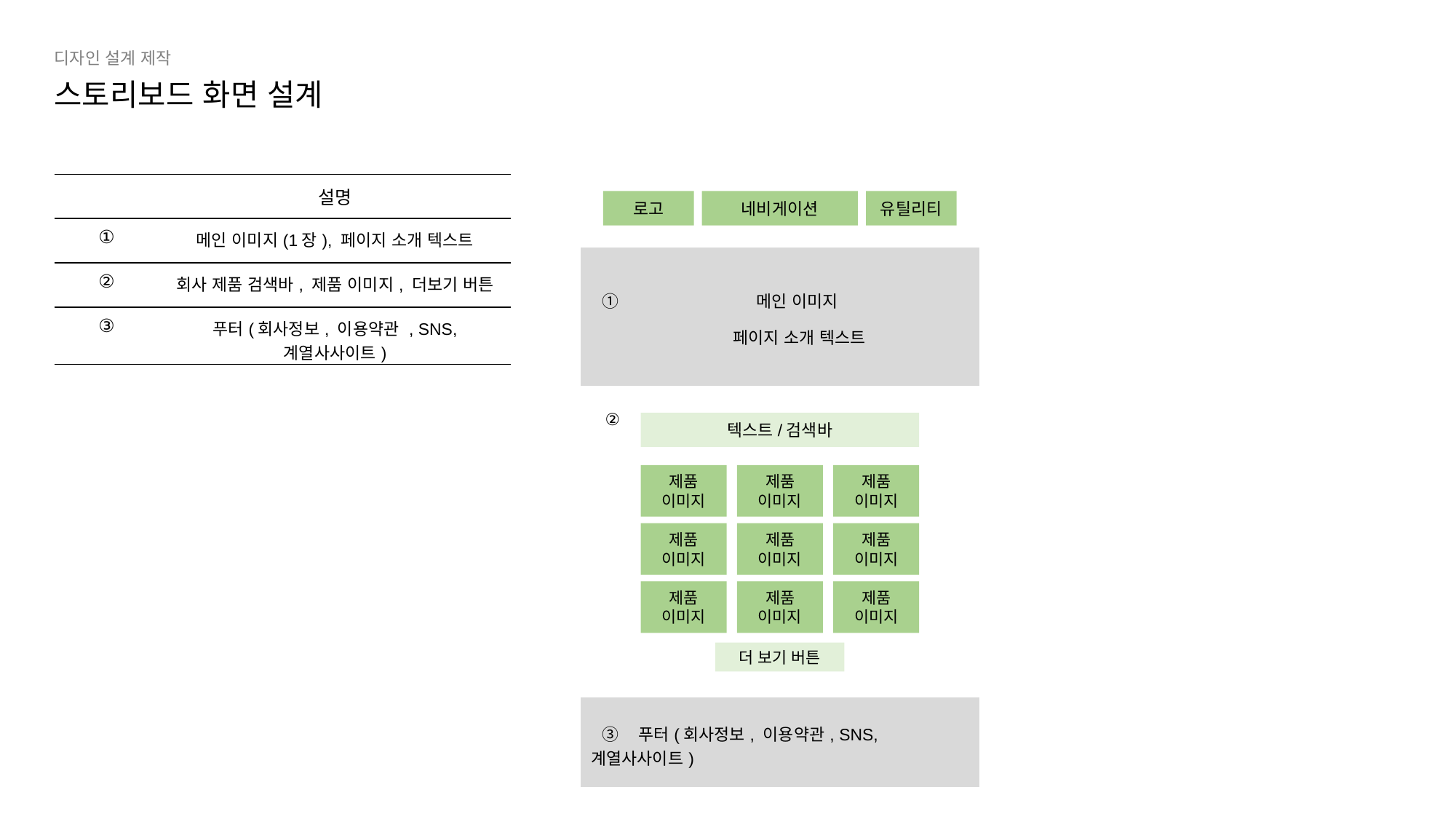

디자인 설계 제작
스토리보드 화면 설계
|  | 설명 |
| --- | --- |
| ① | 메인 이미지(1장), 페이지 소개 텍스트 |
| ② | 회사 제품 검색바, 제품 이미지, 더보기 버튼 |
| ③ | 푸터(회사정보, 이용약관 , SNS, 계열사사이트) |
|  |
| --- |
| ① 메인 이미지 페이지 소개 텍스트 |
| ② |
| ③ 푸터(회사정보, 이용약관, SNS, 계열사사이트) |
로고
네비게이션
유틸리티
텍스트/검색바
제품
이미지
제품
이미지
제품
이미지
제품
이미지
제품
이미지
제품
이미지
제품
이미지
제품
이미지
제품
이미지
더 보기 버튼